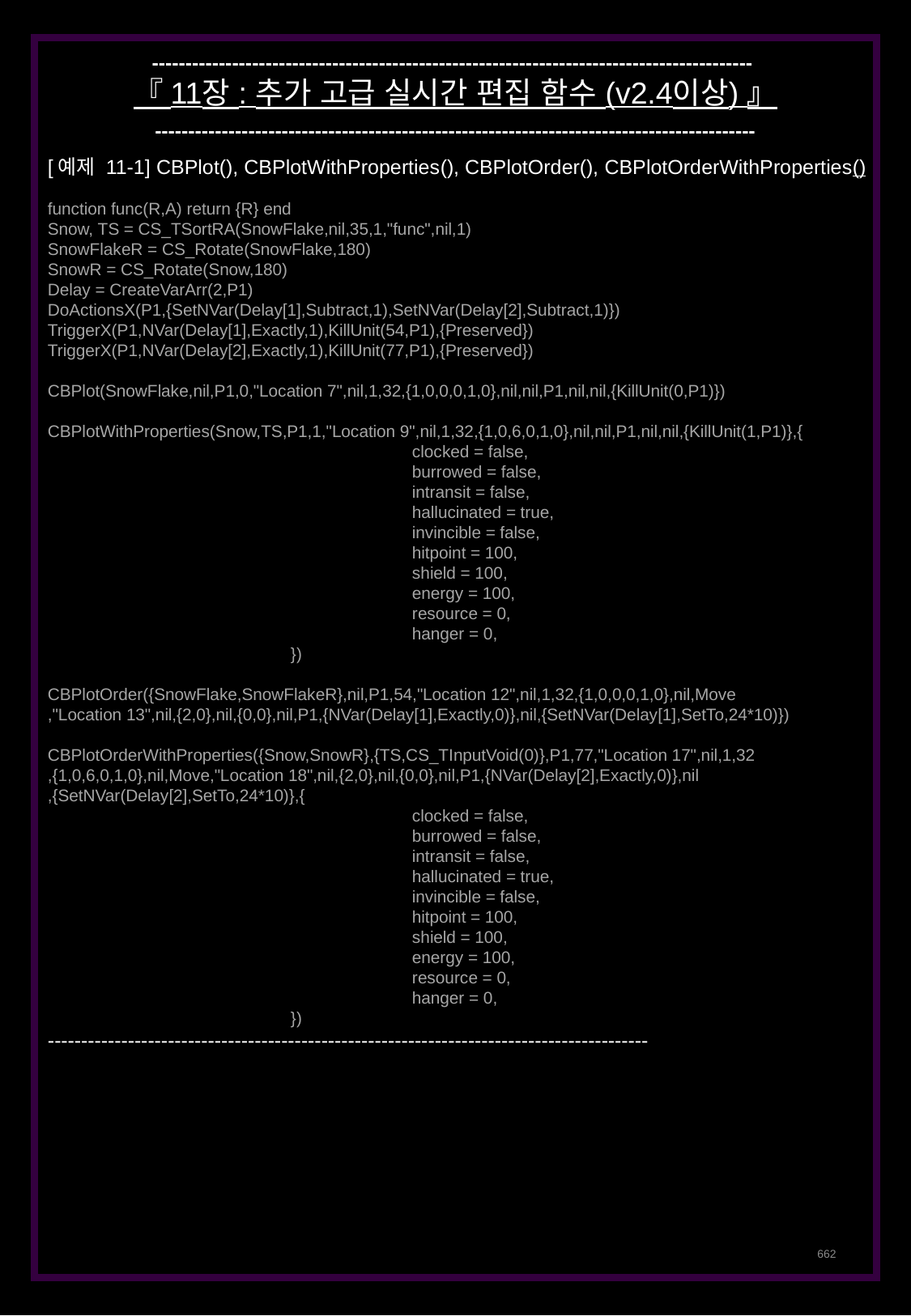

------------------------------------------------------------------------------------------
『 11장 : 추가 고급 실시간 편집 함수 (v2.4이상) 』
------------------------------------------------------------------------------------------
[예제 11-1] CBPlot(), CBPlotWithProperties(), CBPlotOrder(), CBPlotOrderWithProperties()

function func(R,A) return {R} end
Snow, TS = CS_TSortRA(SnowFlake,nil,35,1,"func",nil,1)
SnowFlakeR = CS_Rotate(SnowFlake,180)
SnowR = CS_Rotate(Snow,180)
Delay = CreateVarArr(2,P1)
DoActionsX(P1,{SetNVar(Delay[1],Subtract,1),SetNVar(Delay[2],Subtract,1)})
TriggerX(P1,NVar(Delay[1],Exactly,1),KillUnit(54,P1),{Preserved})
TriggerX(P1,NVar(Delay[2],Exactly,1),KillUnit(77,P1),{Preserved})

CBPlot(SnowFlake,nil,P1,0,"Location 7",nil,1,32,{1,0,0,0,1,0},nil,nil,P1,nil,nil,{KillUnit(0,P1)})

CBPlotWithProperties(Snow,TS,P1,1,"Location 9",nil,1,32,{1,0,6,0,1,0},nil,nil,P1,nil,nil,{KillUnit(1,P1)},{
			clocked = false,
			burrowed = false,
			intransit = false,
			hallucinated = true,
			invincible = false,
			hitpoint = 100,
			shield = 100,
			energy = 100,
			resource = 0,
			hanger = 0,
		})

CBPlotOrder({SnowFlake,SnowFlakeR},nil,P1,54,"Location 12",nil,1,32,{1,0,0,0,1,0},nil,Move
,"Location 13",nil,{2,0},nil,{0,0},nil,P1,{NVar(Delay[1],Exactly,0)},nil,{SetNVar(Delay[1],SetTo,24*10)})

CBPlotOrderWithProperties({Snow,SnowR},{TS,CS_TInputVoid(0)},P1,77,"Location 17",nil,1,32
,{1,0,6,0,1,0},nil,Move,"Location 18",nil,{2,0},nil,{0,0},nil,P1,{NVar(Delay[2],Exactly,0)},nil
,{SetNVar(Delay[2],SetTo,24*10)},{
			clocked = false,
			burrowed = false,
			intransit = false,
			hallucinated = true,
			invincible = false,
			hitpoint = 100,
			shield = 100,
			energy = 100,
			resource = 0,
			hanger = 0,
		})
------------------------------------------------------------------------------------------
662